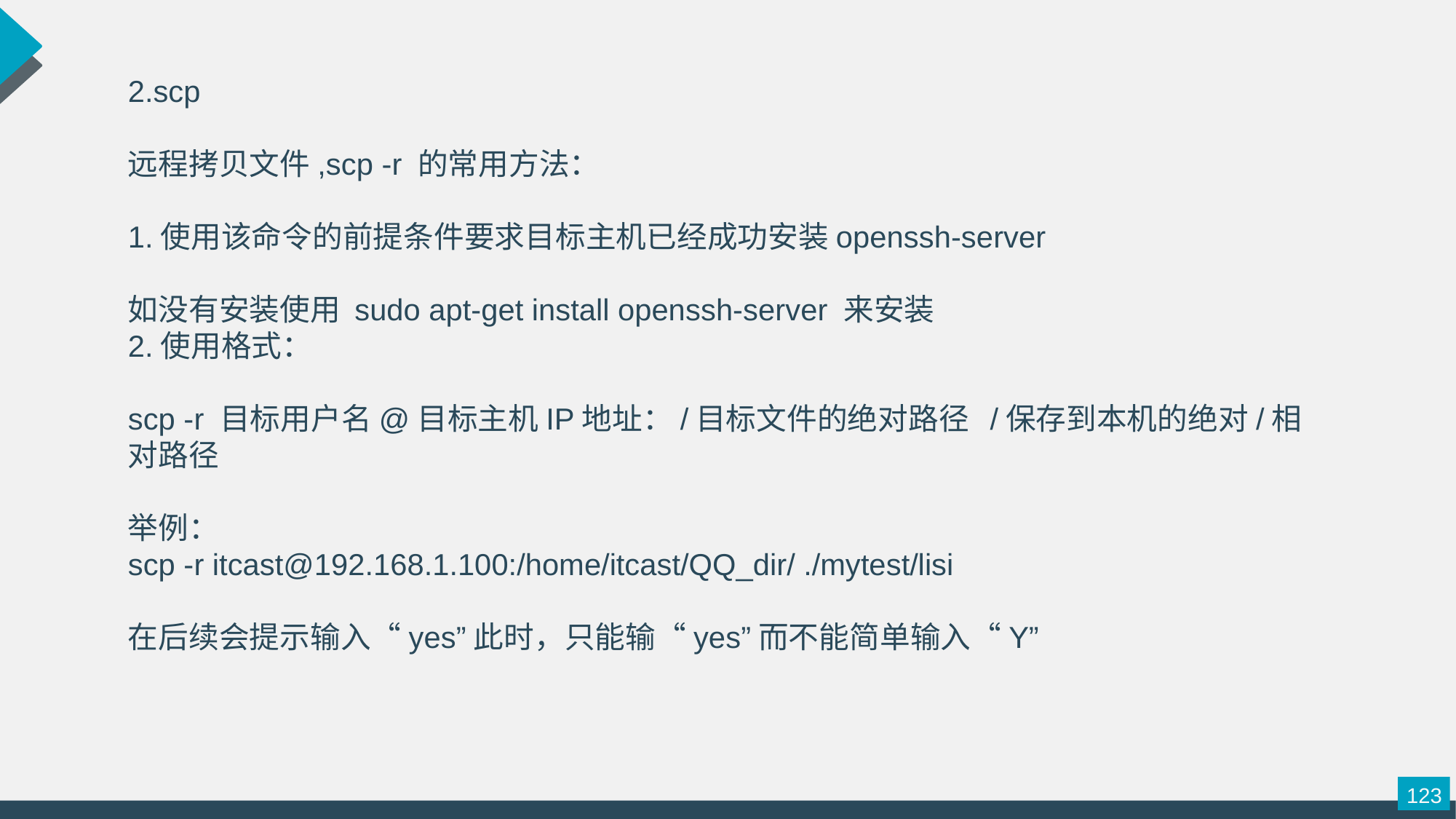

2.scp

远程拷贝文件,scp -r 的常用方法：

1.使用该命令的前提条件要求目标主机已经成功安装openssh-server

如没有安装使用 sudo apt-get install openssh-server 来安装
2.使用格式：

scp -r 目标用户名@目标主机IP地址：/目标文件的绝对路径  /保存到本机的绝对/相对路径

举例：
scp -r itcast@192.168.1.100:/home/itcast/QQ_dir/ ./mytest/lisi

在后续会提示输入“yes”此时，只能输“yes”而不能简单输入“Y”